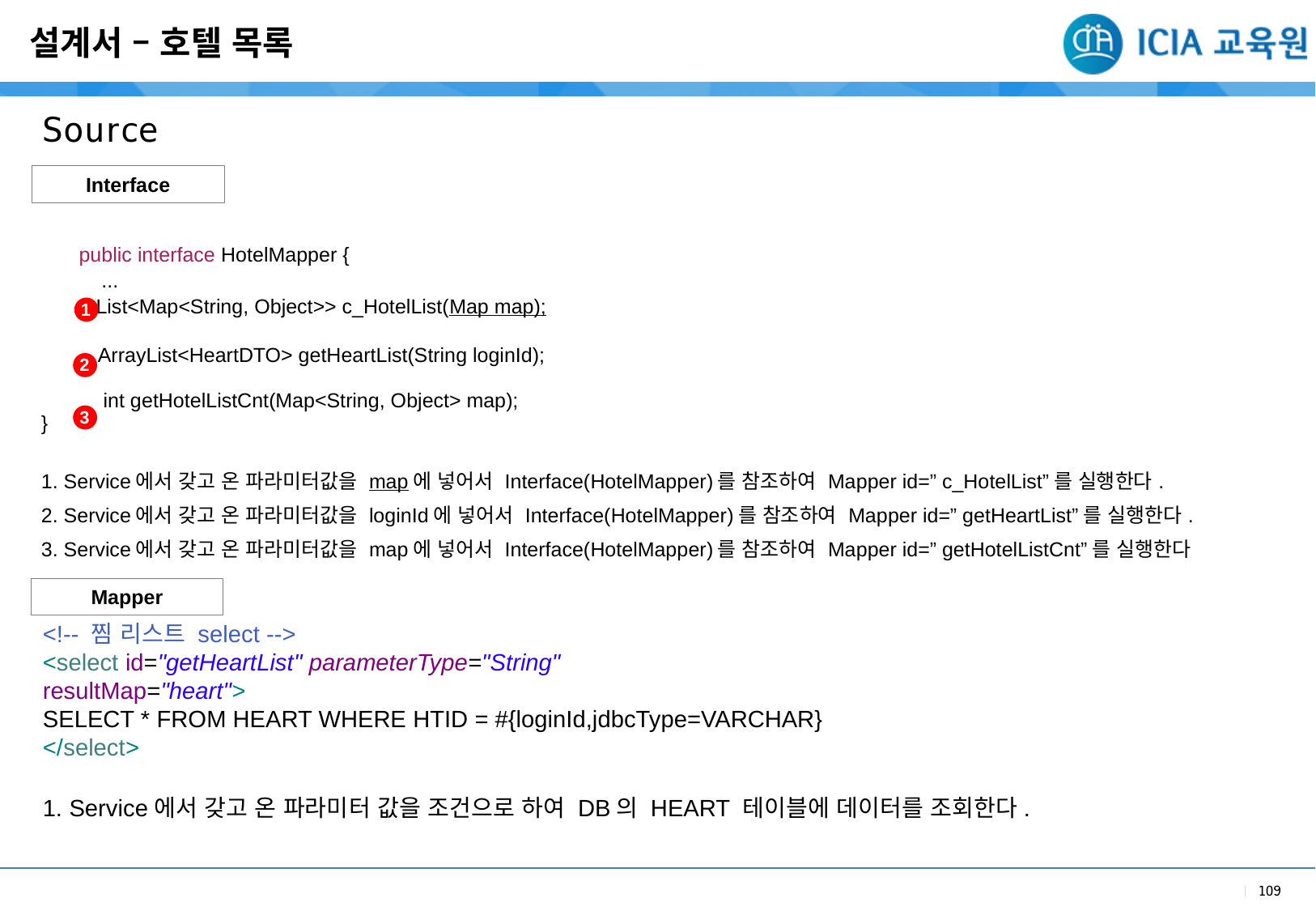

설계서 – 호텔 목록
Source
Interface
| public interface HotelMapper { ... List<Map<String, Object>> c\_HotelList(Map map); ArrayList<HeartDTO> getHeartList(String loginId); int getHotelListCnt(Map<String, Object> map); } |
| --- |
| 1. Service에서 갖고 온 파라미터값을 map에 넣어서 Interface(HotelMapper)를 참조하여 Mapper id=” c\_HotelList”를 실행한다. 2. Service에서 갖고 온 파라미터값을 loginId에 넣어서 Interface(HotelMapper)를 참조하여 Mapper id=” getHeartList”를 실행한다. 3. Service에서 갖고 온 파라미터값을 map에 넣어서 Interface(HotelMapper)를 참조하여 Mapper id=” getHotelListCnt”를 실행한다 |
|  |
1

2

3

Mapper
<!-- 찜 리스트 select -->
<select id="getHeartList" parameterType="String"
resultMap="heart">
SELECT * FROM HEART WHERE HTID = #{loginId,jdbcType=VARCHAR}
</select>

1. Service에서 갖고 온 파라미터 값을 조건으로 하여 DB의 HEART 테이블에 데이터를 조회한다.